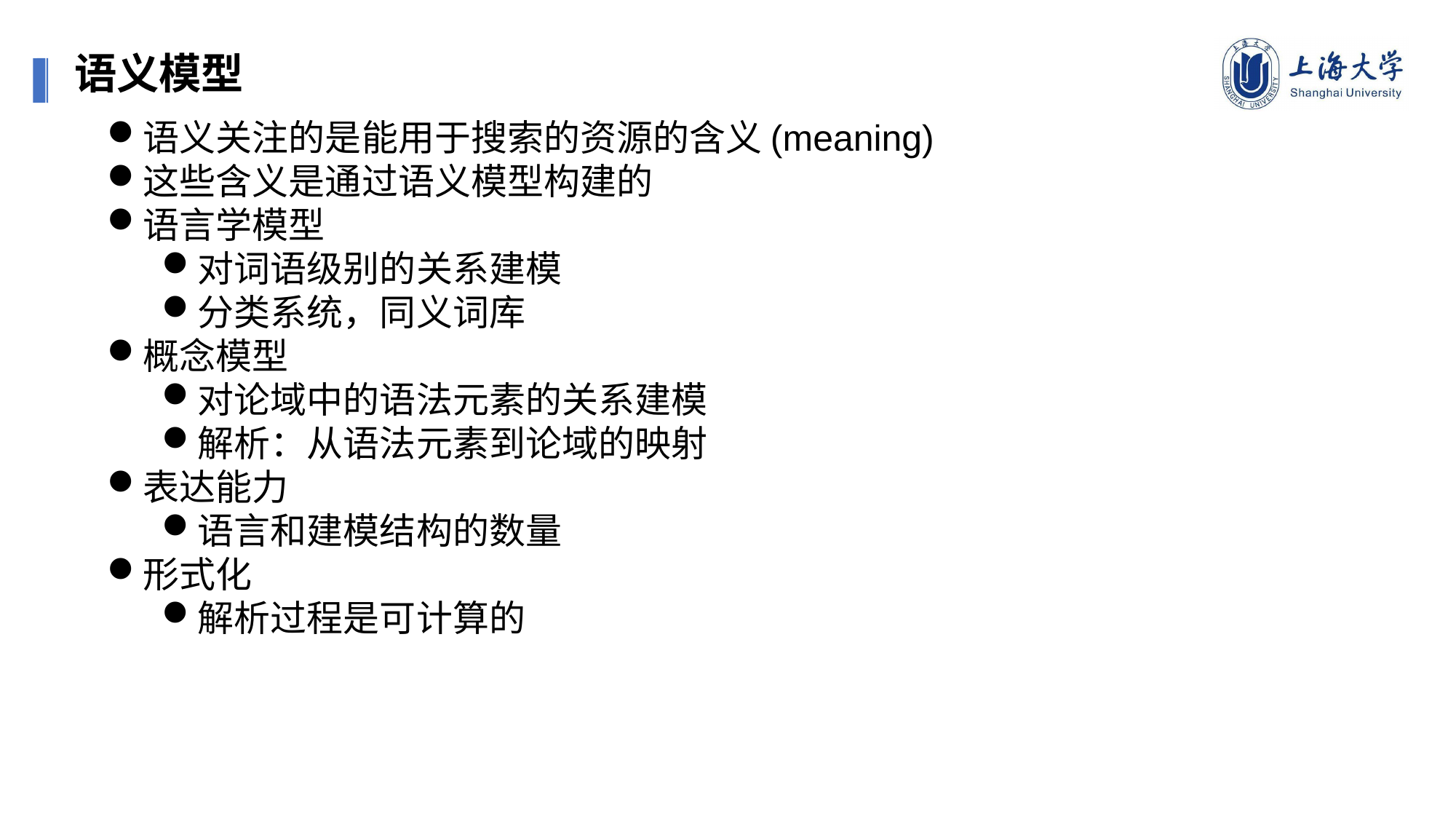

语义模型
语义关注的是能用于搜索的资源的含义(meaning)
这些含义是通过语义模型构建的
语言学模型
对词语级别的关系建模
分类系统，同义词库
概念模型
对论域中的语法元素的关系建模
解析：从语法元素到论域的映射
表达能力
语言和建模结构的数量
形式化
解析过程是可计算的